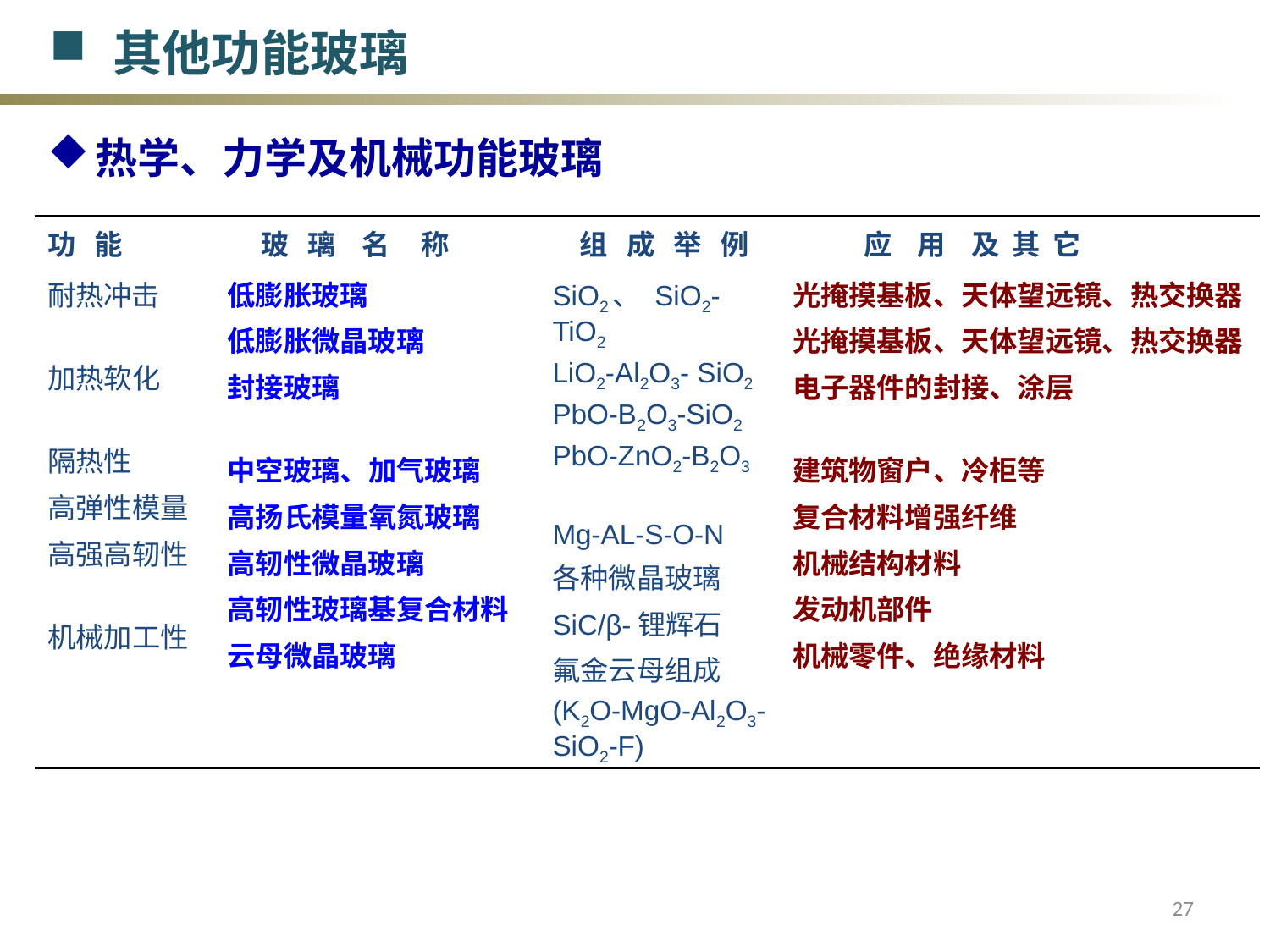

其他功能玻璃

热学、力学及机械功能玻璃
| 功 能 | 玻 璃 名 称 | 组 成 举 例 | 应 用 及 其 它 |
| --- | --- | --- | --- |
| 耐热冲击 加热软化 隔热性 高弹性模量 高强高轫性 机械加工性 | 低膨胀玻璃 低膨胀微晶玻璃 封接玻璃 中空玻璃、加气玻璃 高扬氏模量氧氮玻璃 高轫性微晶玻璃 高轫性玻璃基复合材料 云母微晶玻璃 | SiO2、 SiO2-TiO2 LiO2-Al2O3- SiO2 PbO-B2O3-SiO2 PbO-ZnO2-B2O3 Mg-AL-S-O-N 各种微晶玻璃 SiC/β-锂辉石 氟金云母组成 (K2O-MgO-Al2O3-SiO2-F) | 光掩摸基板、天体望远镜、热交换器 光掩摸基板、天体望远镜、热交换器 电子器件的封接、涂层 建筑物窗户、冷柜等 复合材料增强纤维 机械结构材料 发动机部件 机械零件、绝缘材料 |
27